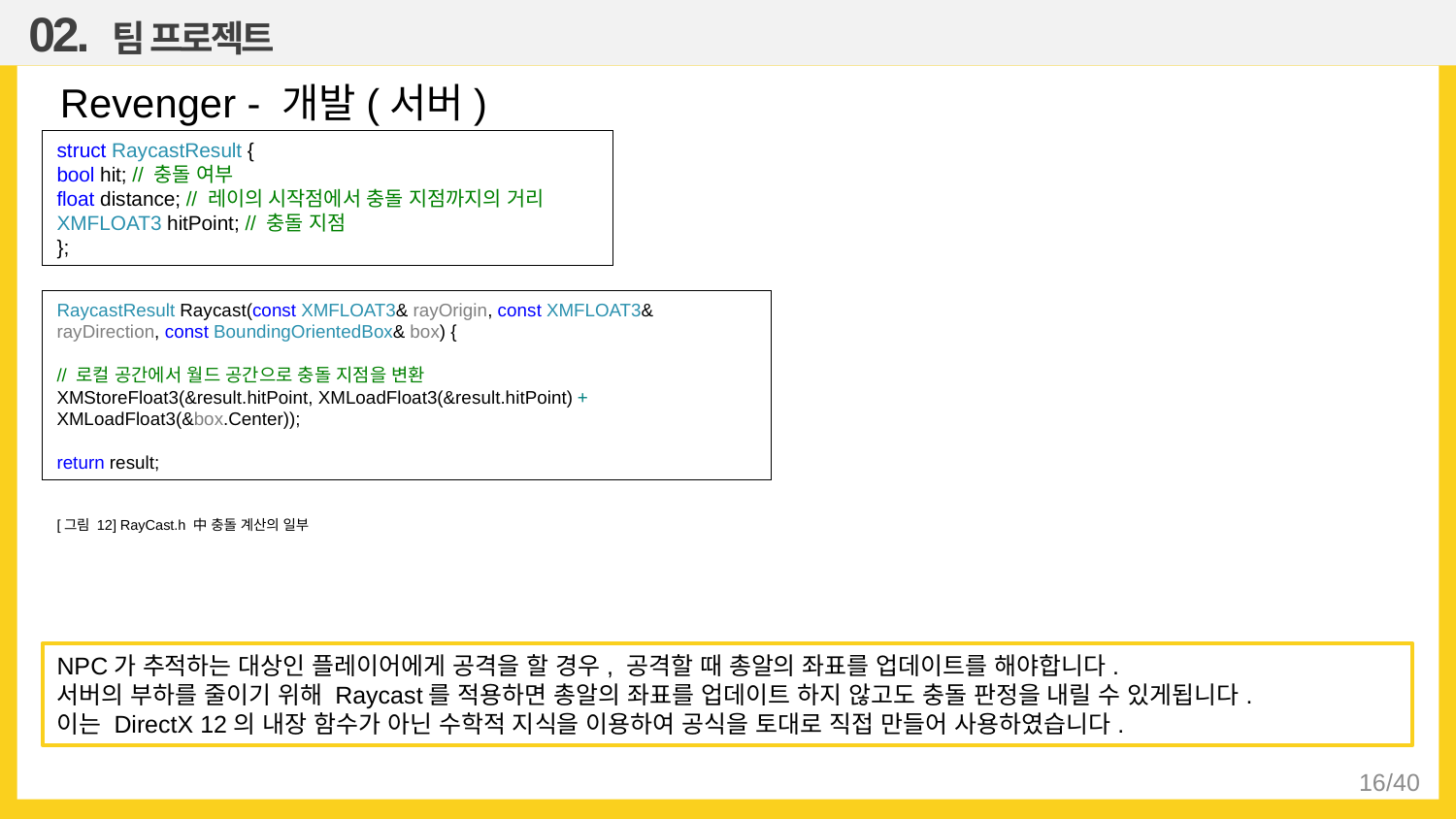

02. 팀 프로젝트

Revenger - 개발(서버)
struct RaycastResult {
bool hit; // 충돌 여부
float distance; // 레이의 시작점에서 충돌 지점까지의 거리
XMFLOAT3 hitPoint; // 충돌 지점
};
RaycastResult Raycast(const XMFLOAT3& rayOrigin, const XMFLOAT3& rayDirection, const BoundingOrientedBox& box) {

// 로컬 공간에서 월드 공간으로 충돌 지점을 변환
XMStoreFloat3(&result.hitPoint, XMLoadFloat3(&result.hitPoint) + XMLoadFloat3(&box.Center));

return result;
[그림 12] RayCast.h 中 충돌 계산의 일부
NPC가 추적하는 대상인 플레이어에게 공격을 할 경우, 공격할 때 총알의 좌표를 업데이트를 해야합니다.
서버의 부하를 줄이기 위해 Raycast를 적용하면 총알의 좌표를 업데이트 하지 않고도 충돌 판정을 내릴 수 있게됩니다.
이는 DirectX 12의 내장 함수가 아닌 수학적 지식을 이용하여 공식을 토대로 직접 만들어 사용하였습니다.
16/40